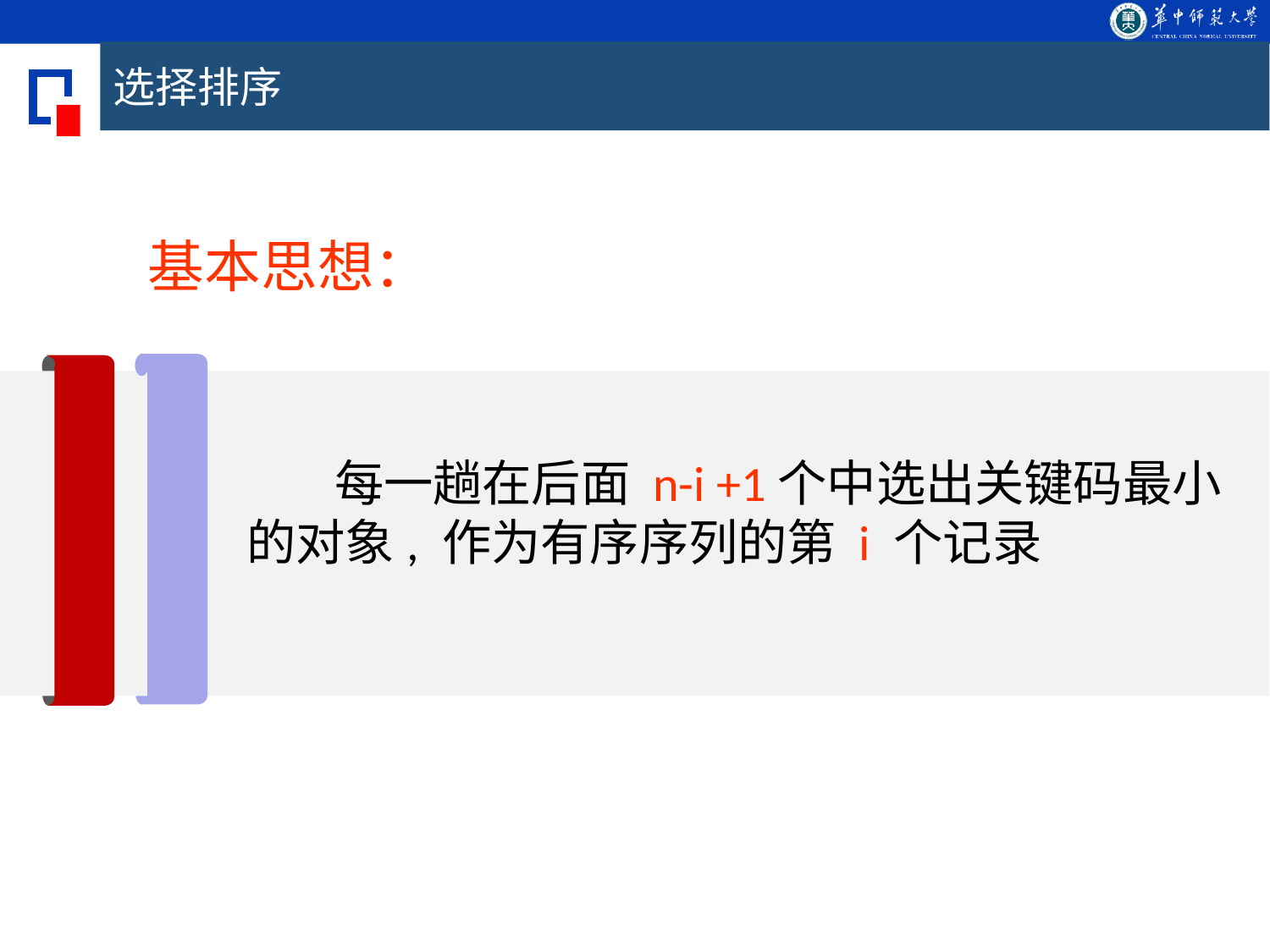

选择排序
基本思想：

每一趟在后面 n-i +1个中选出关键码最小的对象, 作为有序序列的第 i 个记录